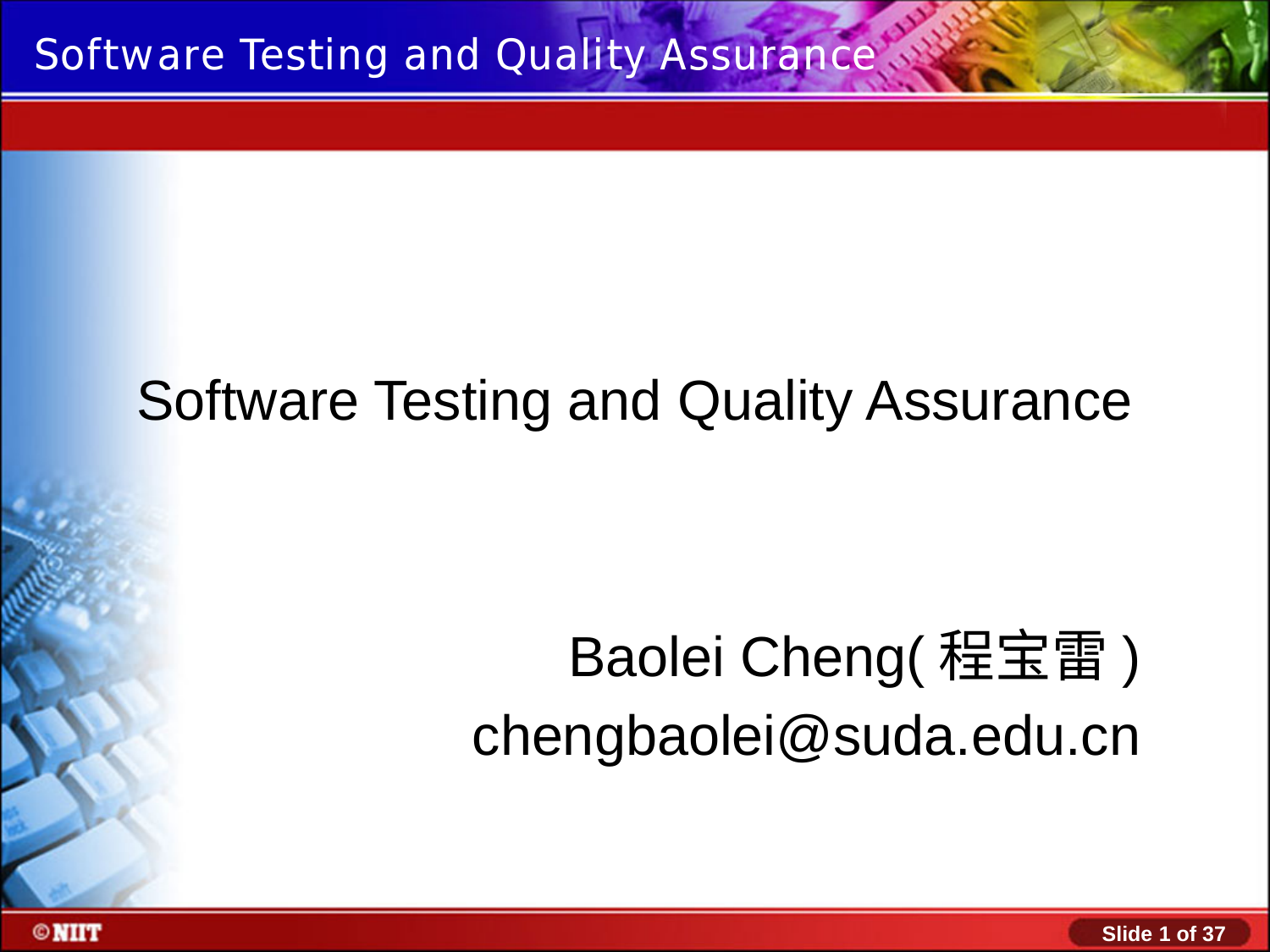

# Software Testing and Quality Assurance
Baolei Cheng(程宝雷)
chengbaolei@suda.edu.cn